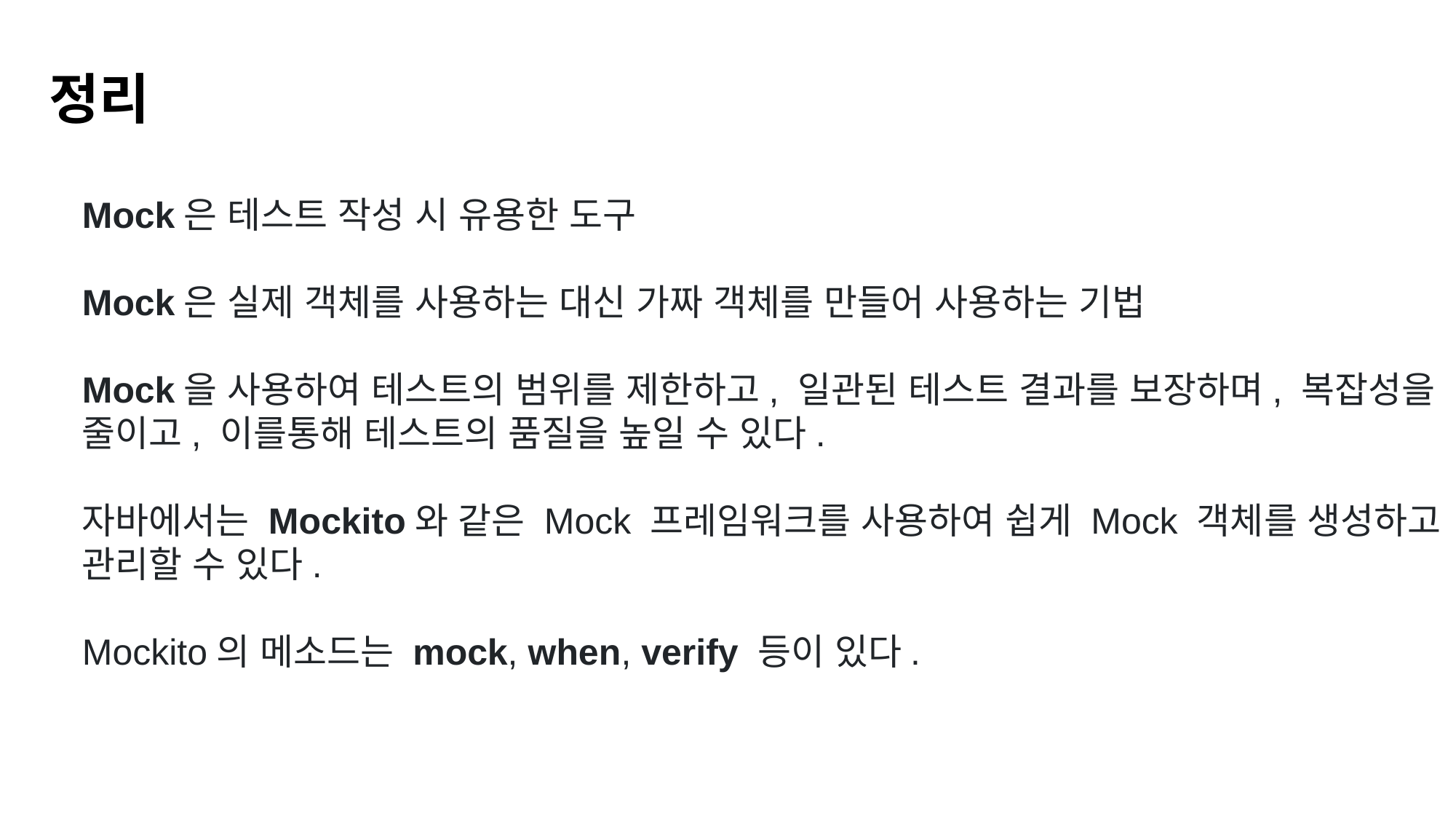

정리
Mock은 테스트 작성 시 유용한 도구

Mock은 실제 객체를 사용하는 대신 가짜 객체를 만들어 사용하는 기법

Mock을 사용하여 테스트의 범위를 제한하고, 일관된 테스트 결과를 보장하며, 복잡성을 줄이고, 이를통해 테스트의 품질을 높일 수 있다.

자바에서는 Mockito와 같은 Mock 프레임워크를 사용하여 쉽게 Mock 객체를 생성하고 관리할 수 있다.

Mockito의 메소드는 mock, when, verify 등이 있다.